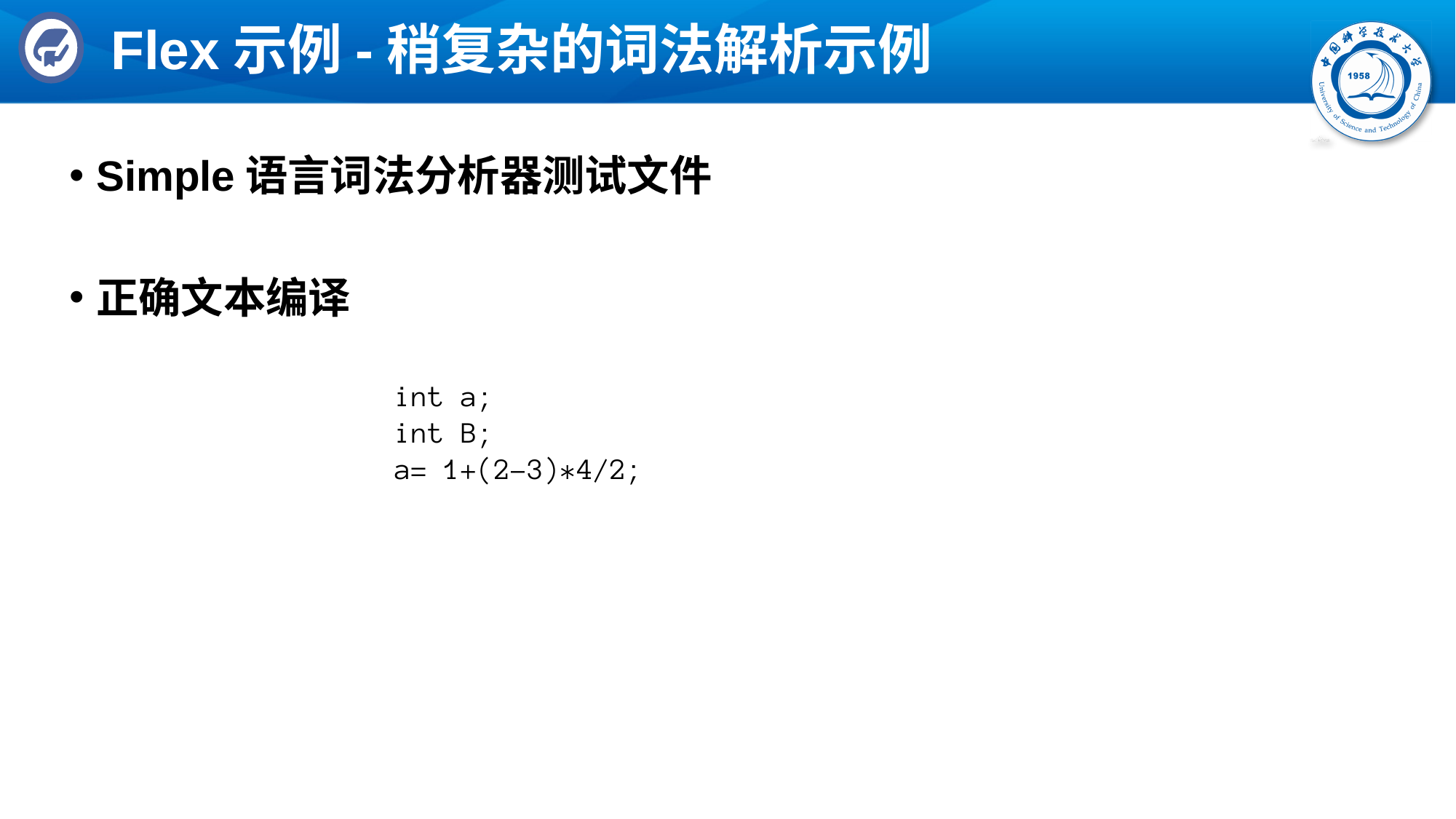

# Flex示例-稍复杂的词法解析示例
Simple语言词法分析器测试文件

正确文本编译

int a;
int B;
a= 1+(2-3)*4/2;